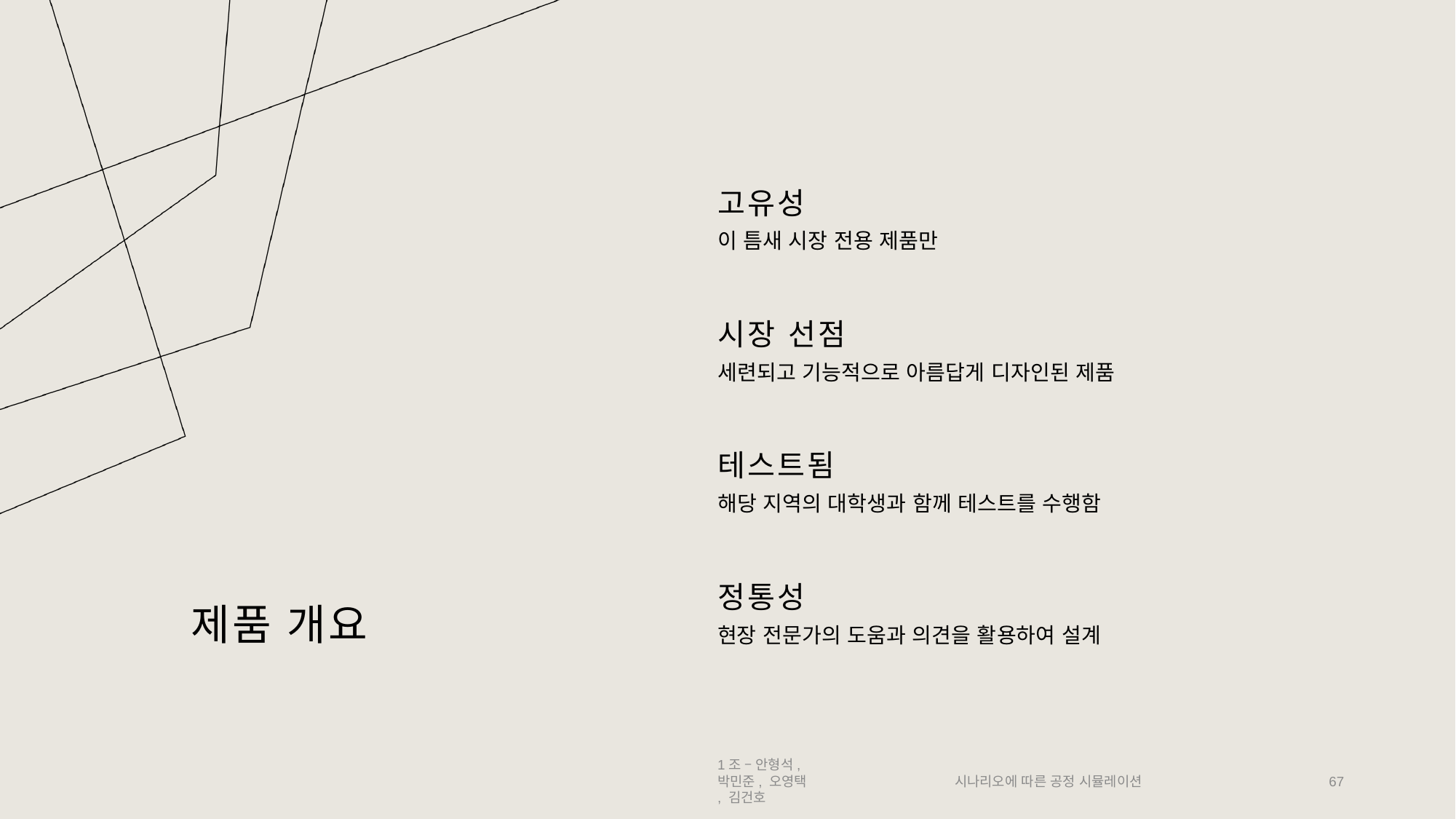

고유성
이 틈새 시장 전용 제품만
시장 선점
세련되고 기능적으로 아름답게 디자인된 제품
테스트됨
해당 지역의 대학생과 함께 테스트를 수행함
# 제품 개요
정통성
현장 전문가의 도움과 의견을 활용하여 설계
1조 – 안형석, 박민준, 오영택 , 김건호
시나리오에 따른 공정 시뮬레이션
67